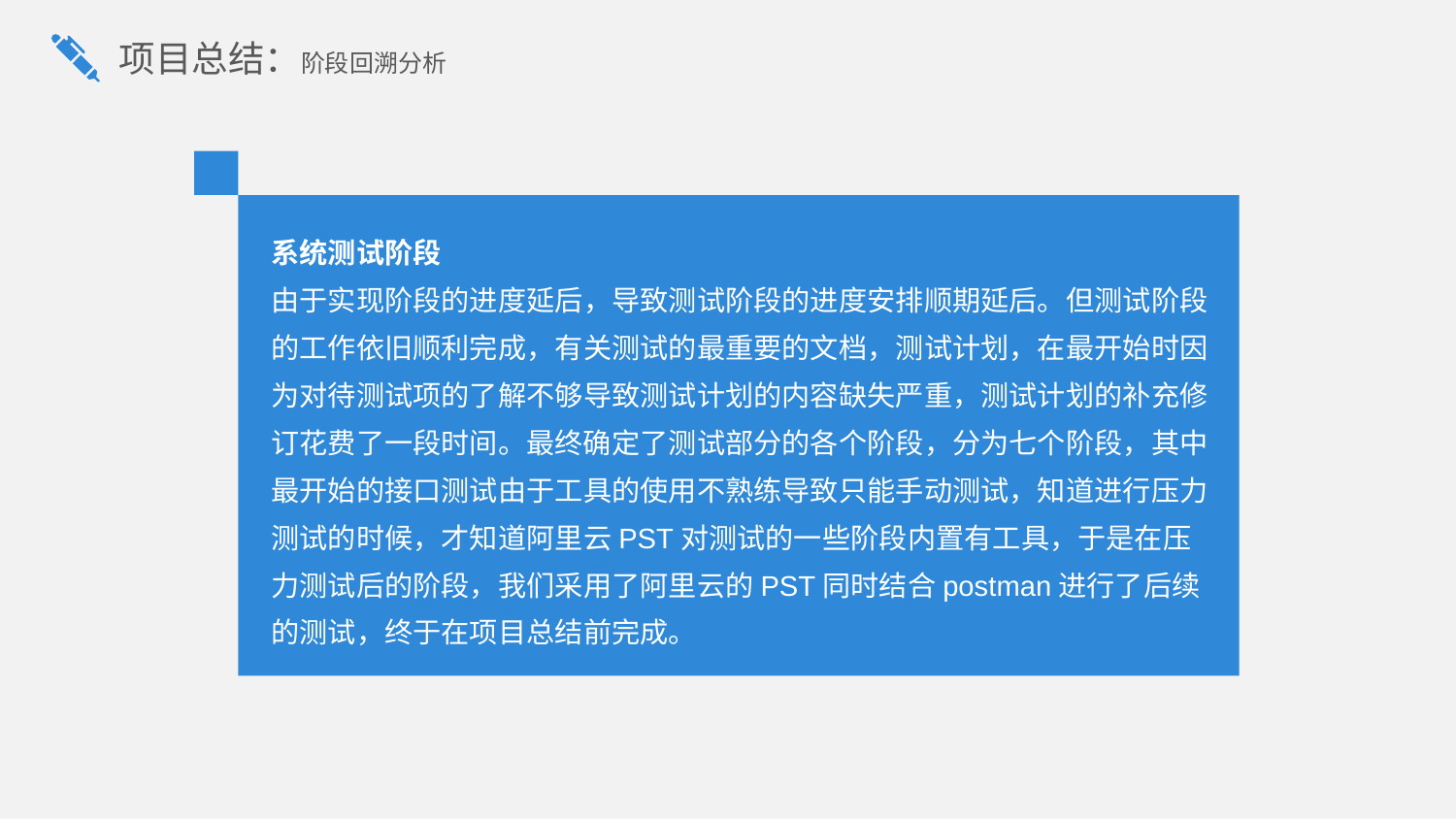

项目总结：阶段回溯分析

系统测试阶段
由于实现阶段的进度延后，导致测试阶段的进度安排顺期延后。但测试阶段的工作依旧顺利完成，有关测试的最重要的文档，测试计划，在最开始时因为对待测试项的了解不够导致测试计划的内容缺失严重，测试计划的补充修订花费了一段时间。最终确定了测试部分的各个阶段，分为七个阶段，其中最开始的接口测试由于工具的使用不熟练导致只能手动测试，知道进行压力测试的时候，才知道阿里云PST对测试的一些阶段内置有工具，于是在压力测试后的阶段，我们采用了阿里云的PST同时结合postman进行了后续的测试，终于在项目总结前完成。